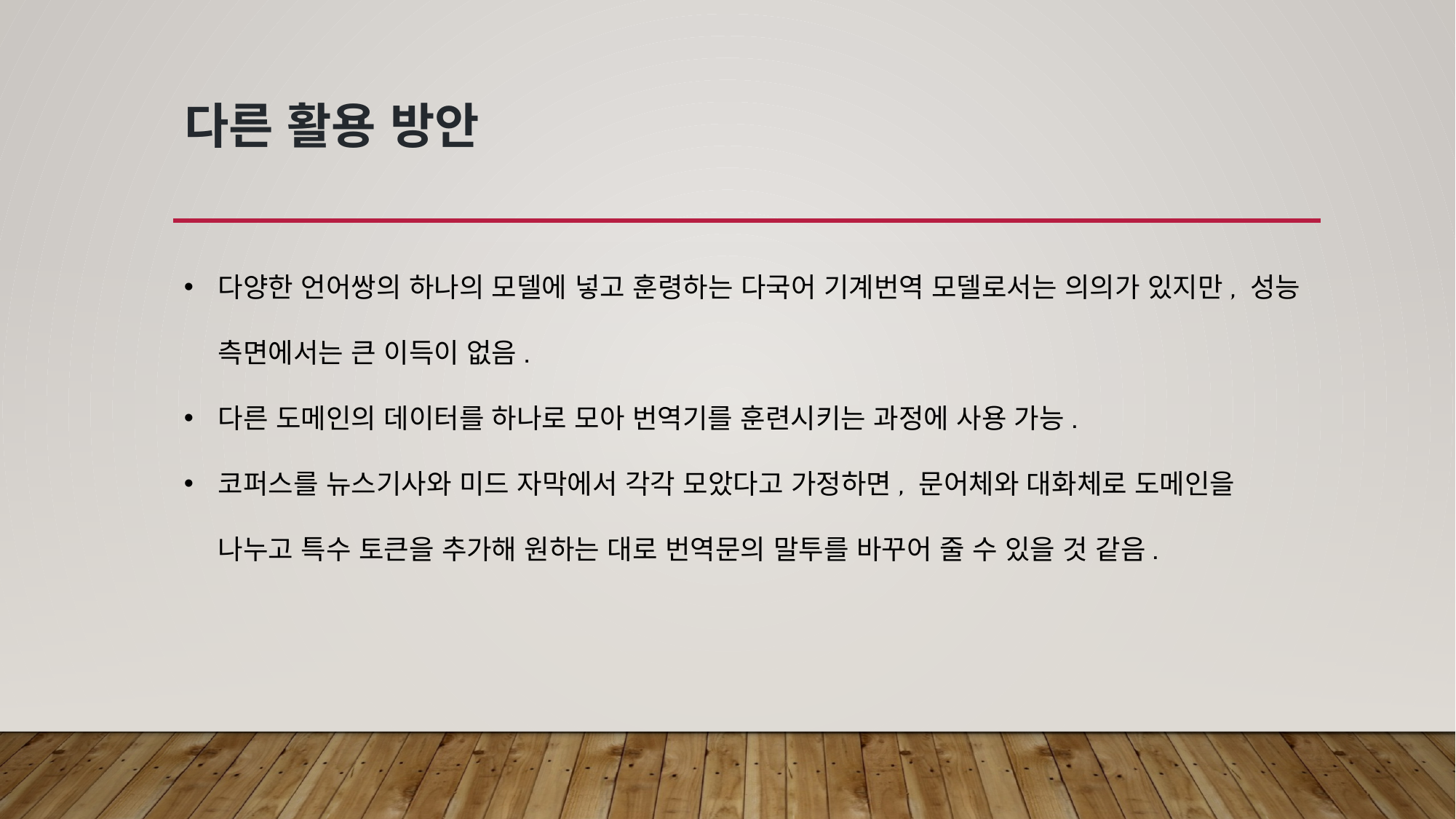

# 다른 활용 방안
다양한 언어쌍의 하나의 모델에 넣고 훈령하는 다국어 기계번역 모델로서는 의의가 있지만, 성능 측면에서는 큰 이득이 없음.
다른 도메인의 데이터를 하나로 모아 번역기를 훈련시키는 과정에 사용 가능.
코퍼스를 뉴스기사와 미드 자막에서 각각 모았다고 가정하면, 문어체와 대화체로 도메인을 나누고 특수 토큰을 추가해 원하는 대로 번역문의 말투를 바꾸어 줄 수 있을 것 같음.